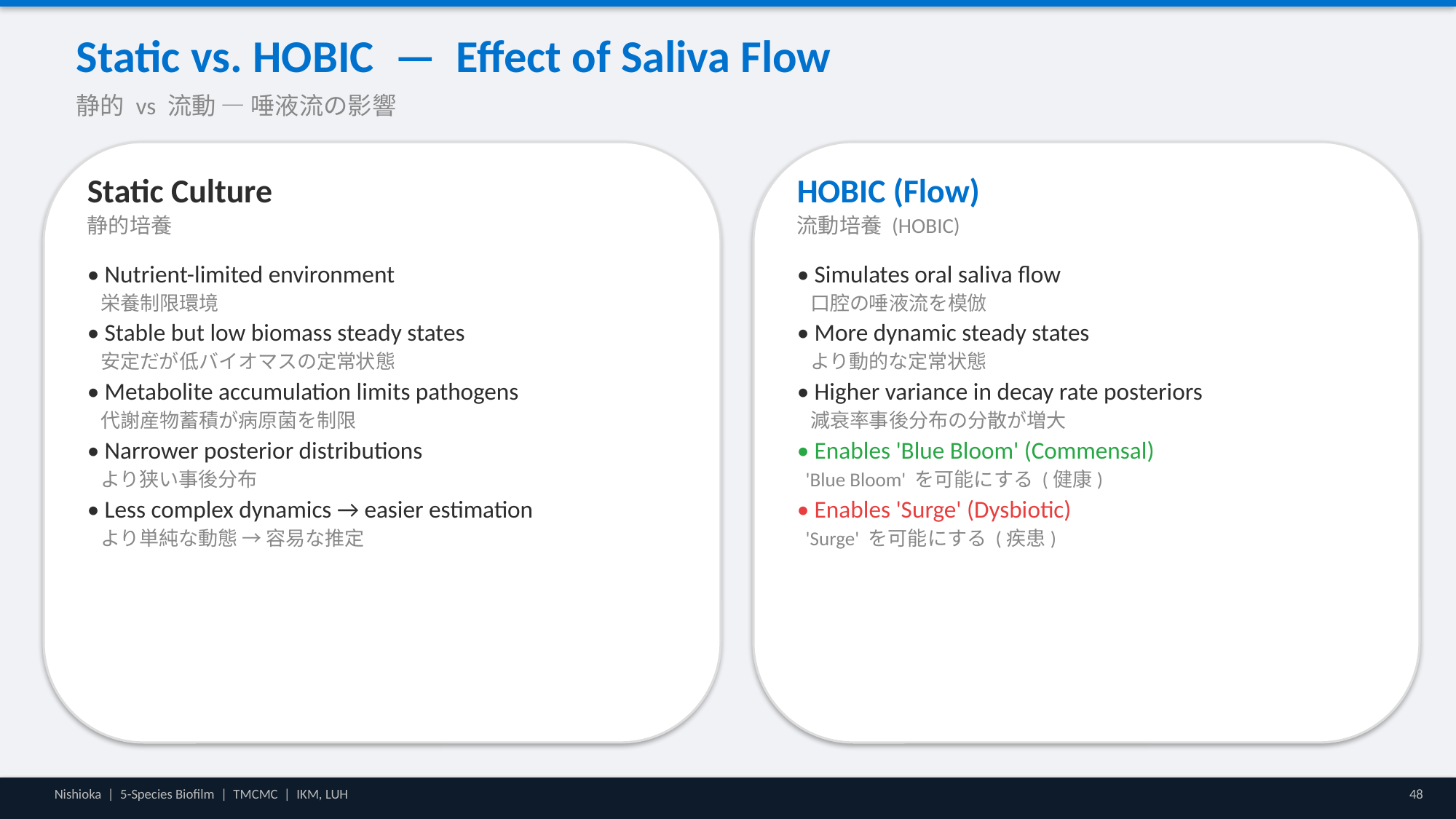

Static vs. HOBIC  —  Effect of Saliva Flow
静的 vs 流動 — 唾液流の影響

Static Culture
静的培養

• Nutrient-limited environment
  栄養制限環境
• Stable but low biomass steady states
  安定だが低バイオマスの定常状態
• Metabolite accumulation limits pathogens
  代謝産物蓄積が病原菌を制限
• Narrower posterior distributions
  より狭い事後分布
• Less complex dynamics → easier estimation
  より単純な動態 → 容易な推定
HOBIC (Flow)
流動培養 (HOBIC)

• Simulates oral saliva flow
  口腔の唾液流を模倣
• More dynamic steady states
  より動的な定常状態
• Higher variance in decay rate posteriors
  減衰率事後分布の分散が増大
• Enables 'Blue Bloom' (Commensal)
  'Blue Bloom' を可能にする (健康)
• Enables 'Surge' (Dysbiotic)
  'Surge' を可能にする (疾患)

Nishioka  |  5-Species Biofilm  |  TMCMC  |  IKM, LUH
48